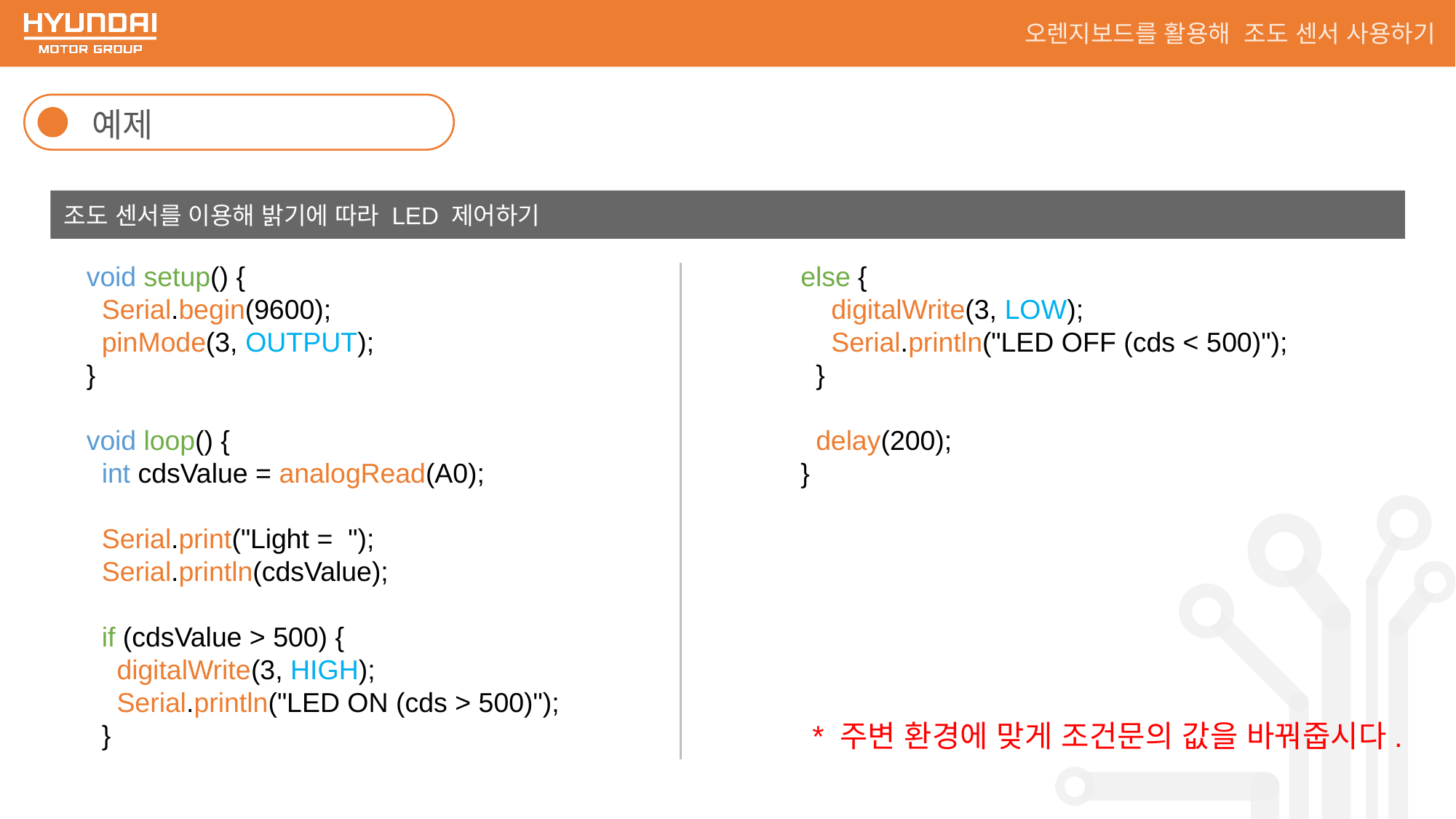

오렌지보드를 활용해  조도 센서 사용하기
예제

조도 센서를 이용해 밝기에 따라 LED 제어하기
void setup() {
  Serial.begin(9600);
  pinMode(3, OUTPUT);
}

void loop() {
  int cdsValue = analogRead(A0);

  Serial.print("Light =  ");
  Serial.println(cdsValue);

  if (cdsValue > 500) {
    digitalWrite(3, HIGH);
    Serial.println("LED ON (cds > 500)");
  }
else {
    digitalWrite(3, LOW);
    Serial.println("LED OFF (cds < 500)");
  }

  delay(200);
}
* 주변 환경에 맞게 조건문의 값을 바꿔줍시다.